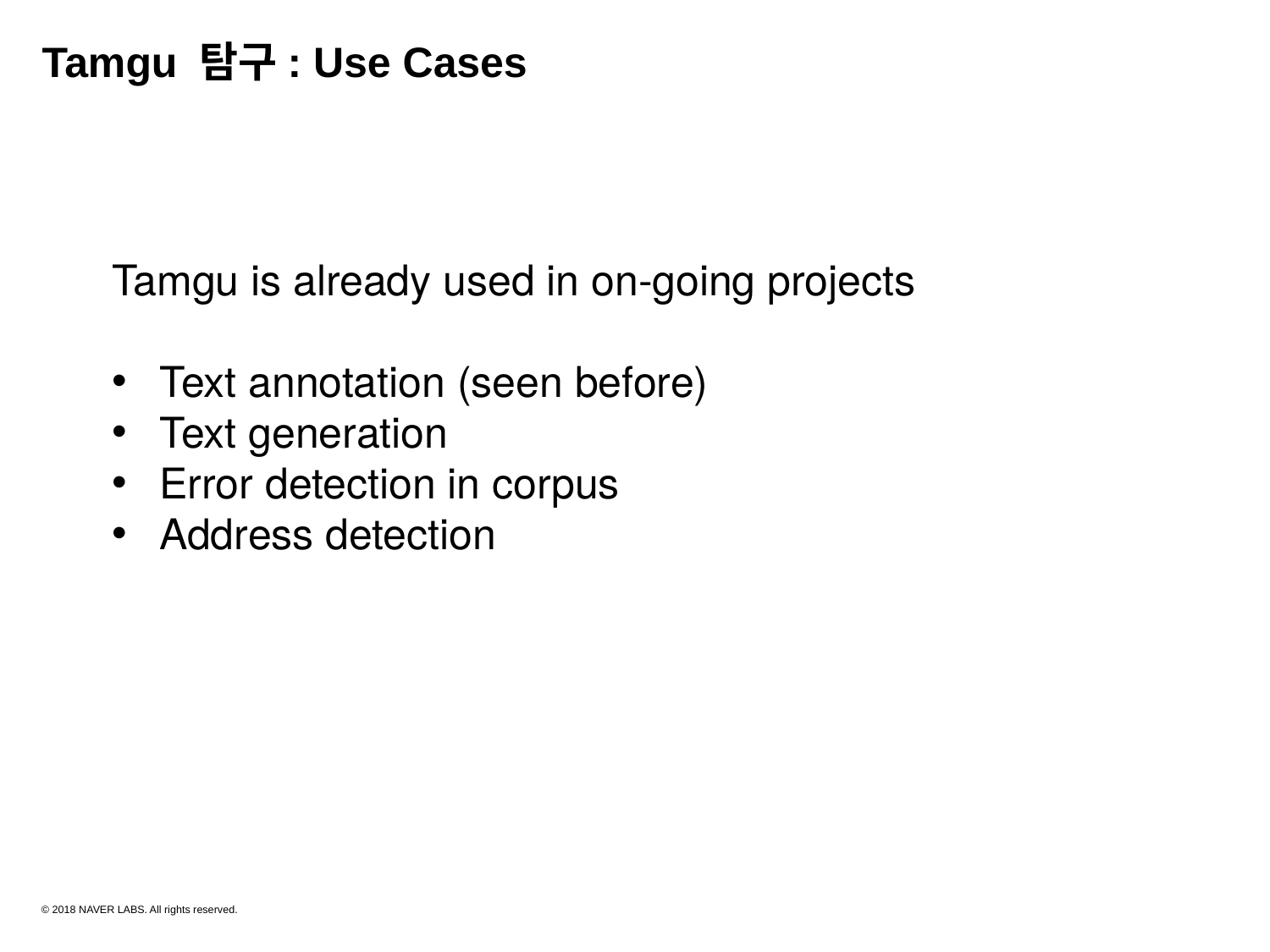

Tamgu 탐구: Use Cases
Tamgu is already used in on-going projects

Text annotation (seen before)
Text generation
Error detection in corpus
Address detection